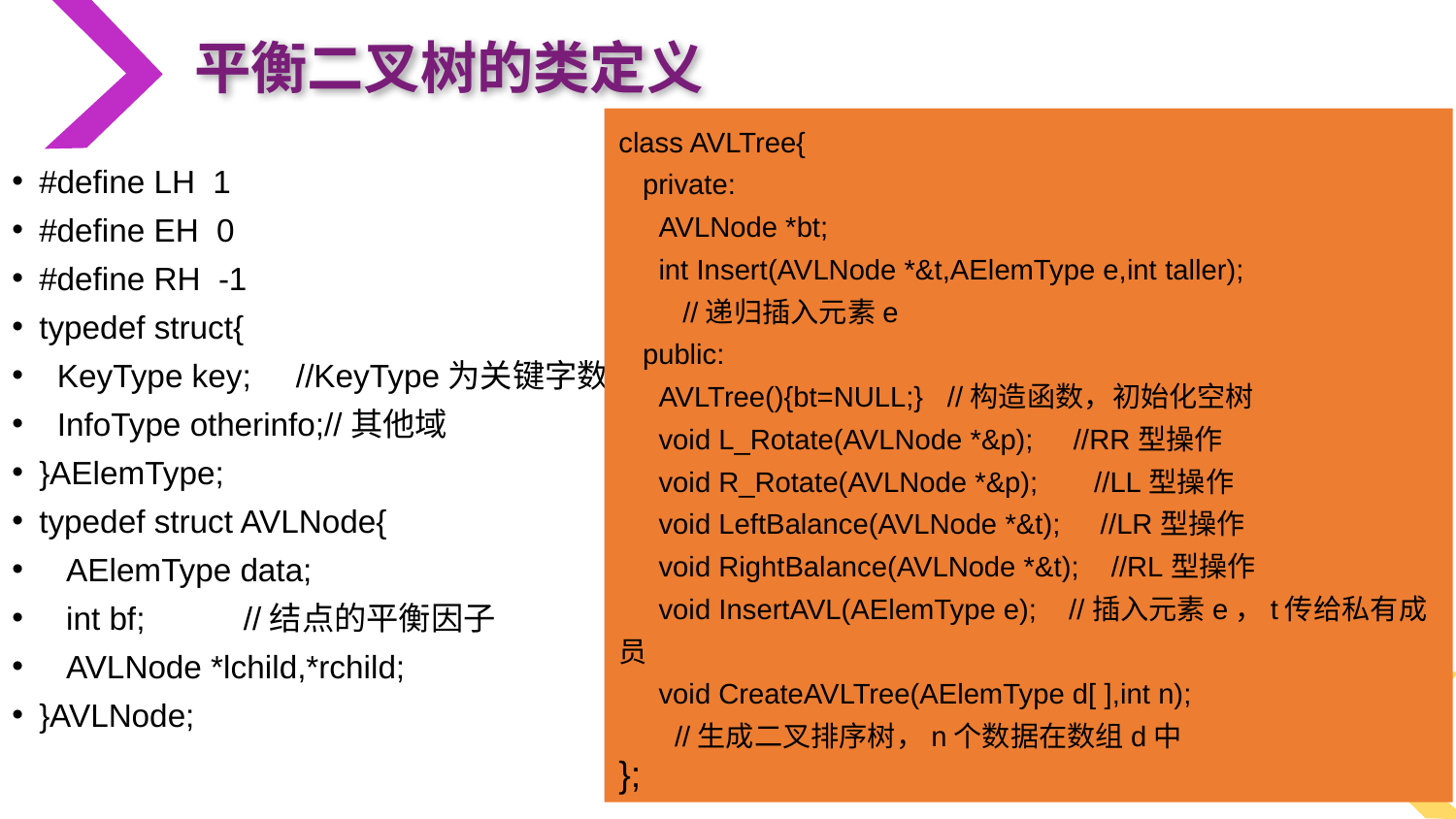

平衡二叉树的类定义
class AVLTree{
   private:
     AVLNode *bt;
     int Insert(AVLNode *&t,AElemType e,int taller);
        //递归插入元素e
   public:
     AVLTree(){bt=NULL;}   //构造函数，初始化空树
     void L_Rotate(AVLNode *&p);     //RR型操作
     void R_Rotate(AVLNode *&p);       //LL型操作
     void LeftBalance(AVLNode *&t);     //LR型操作
     void RightBalance(AVLNode *&t);    //RL型操作
     void InsertAVL(AElemType e);    //插入元素e，t传给私有成员
     void CreateAVLTree(AElemType d[ ],int n);
       //生成二叉排序树，n个数据在数组d中
};
#define LH  1
#define EH  0
#define RH  -1
typedef struct{
  KeyType key;     //KeyType为关键字数据类型
  InfoType otherinfo;//其他域
}AElemType;
typedef struct AVLNode{
   AElemType data;
   int bf;           //结点的平衡因子
   AVLNode *lchild,*rchild;
}AVLNode;